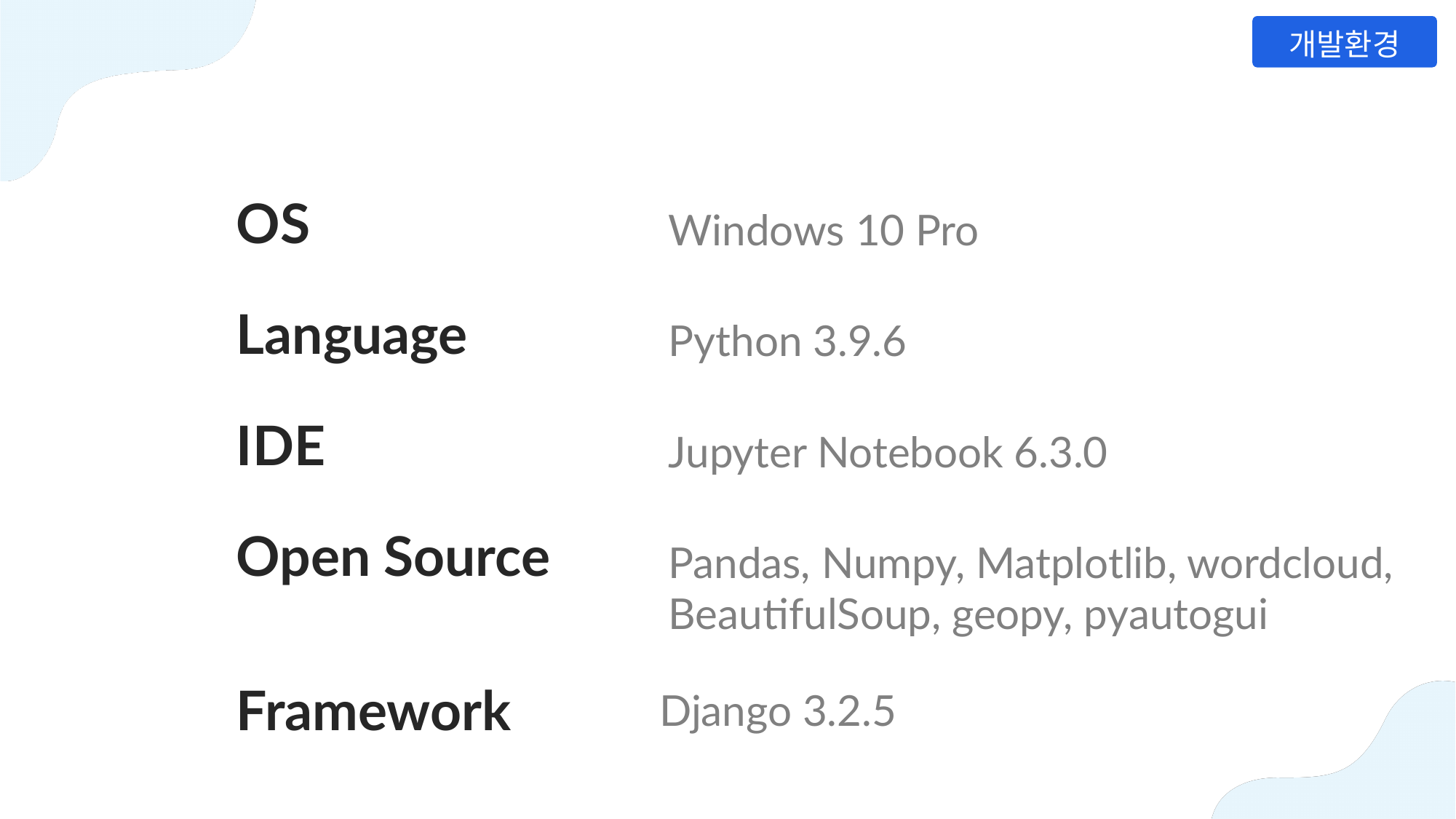

개발환경
OS
Windows 10 Pro
Language
Python 3.9.6
IDE
Jupyter Notebook 6.3.0
Open Source
Pandas, Numpy, Matplotlib, wordcloud,
BeautifulSoup, geopy, pyautogui
Framework
Django 3.2.5